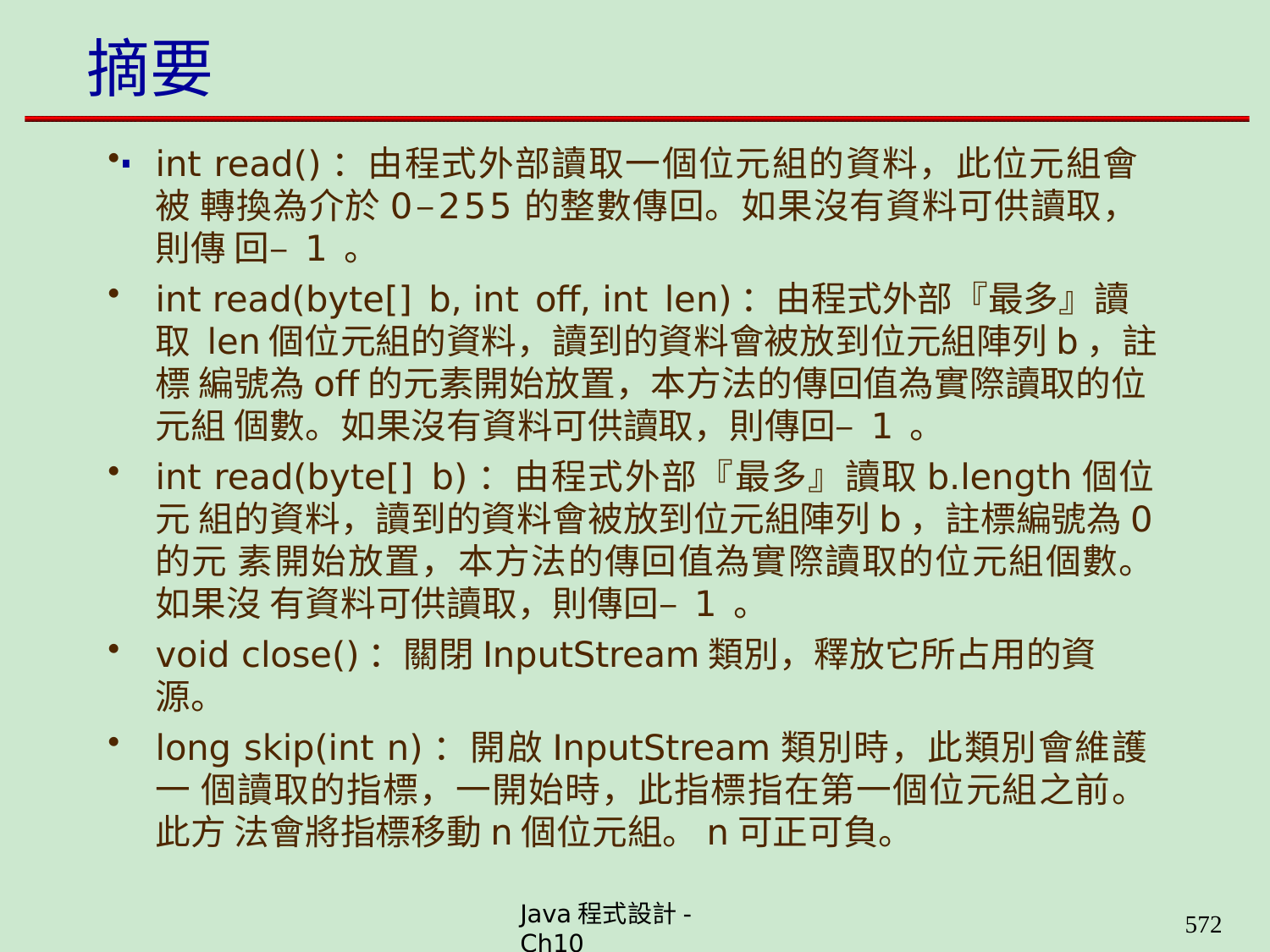

# 摘要 .
int read()：由程式外部讀取一個位元組的資料，此位元組會被 轉換為介於0–255的整數傳回。如果沒有資料可供讀取，則傳 回–1。
int read(byte[] b, int off, int len)：由程式外部『最多』讀 取 len個位元組的資料，讀到的資料會被放到位元組陣列b，註標 編號為off的元素開始放置，本方法的傳回值為實際讀取的位元組 個數。如果沒有資料可供讀取，則傳回–1。
int read(byte[] b)：由程式外部『最多』讀取b.length個位元 組的資料，讀到的資料會被放到位元組陣列b，註標編號為0的元 素開始放置，本方法的傳回值為實際讀取的位元組個數。如果沒 有資料可供讀取，則傳回–1。
void close()：關閉InputStream類別，釋放它所占用的資源。
long skip(int n)：開啟InputStream類別時，此類別會維護一 個讀取的指標，一開始時，此指標指在第一個位元組之前。此方 法會將指標移動n個位元組。n可正可負。
Java程式設計-Ch10
572